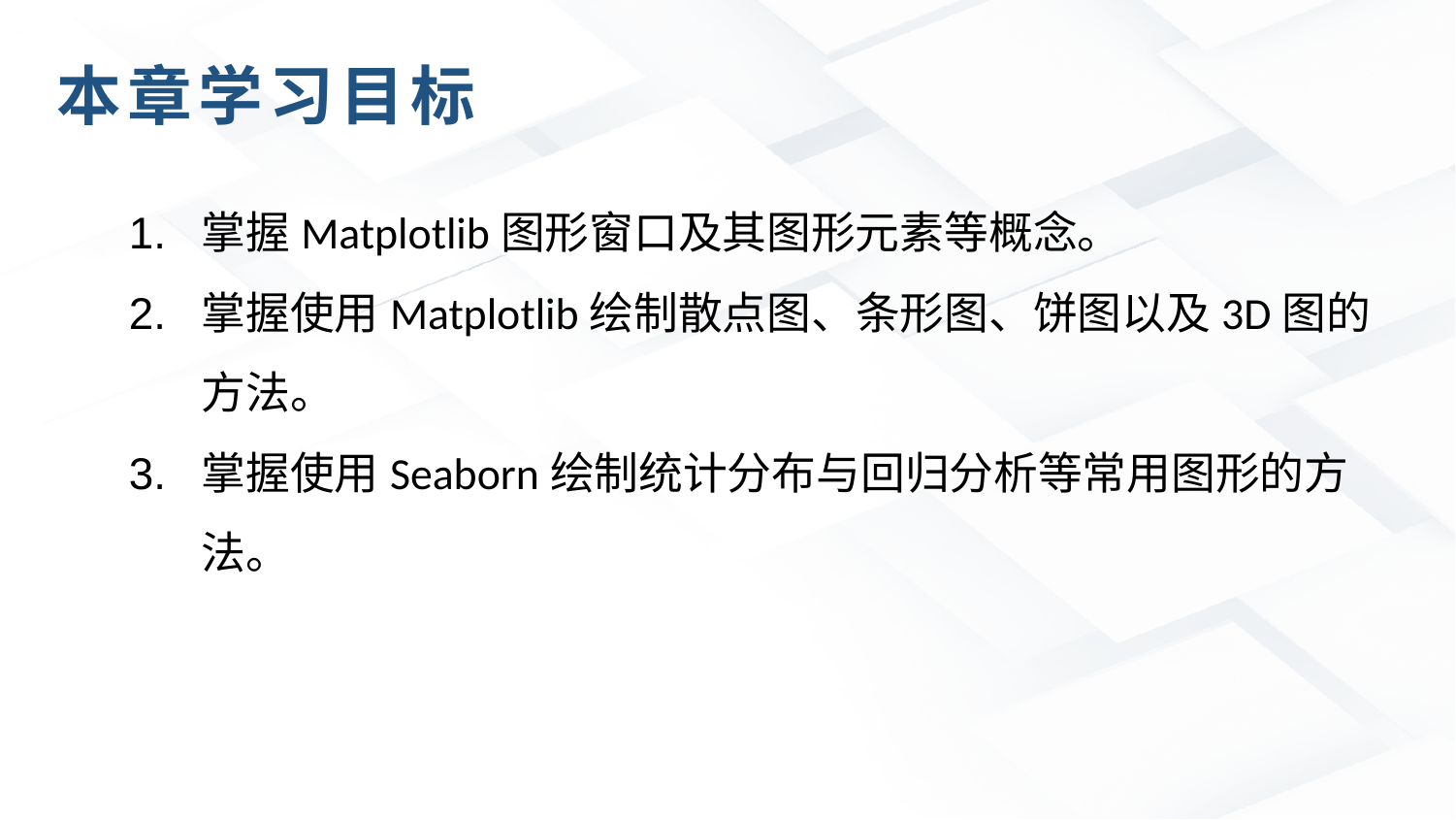

本章学习目标
掌握Matplotlib图形窗口及其图形元素等概念。
掌握使用Matplotlib绘制散点图、条形图、饼图以及3D图的方法。
掌握使用Seaborn绘制统计分布与回归分析等常用图形的方法。